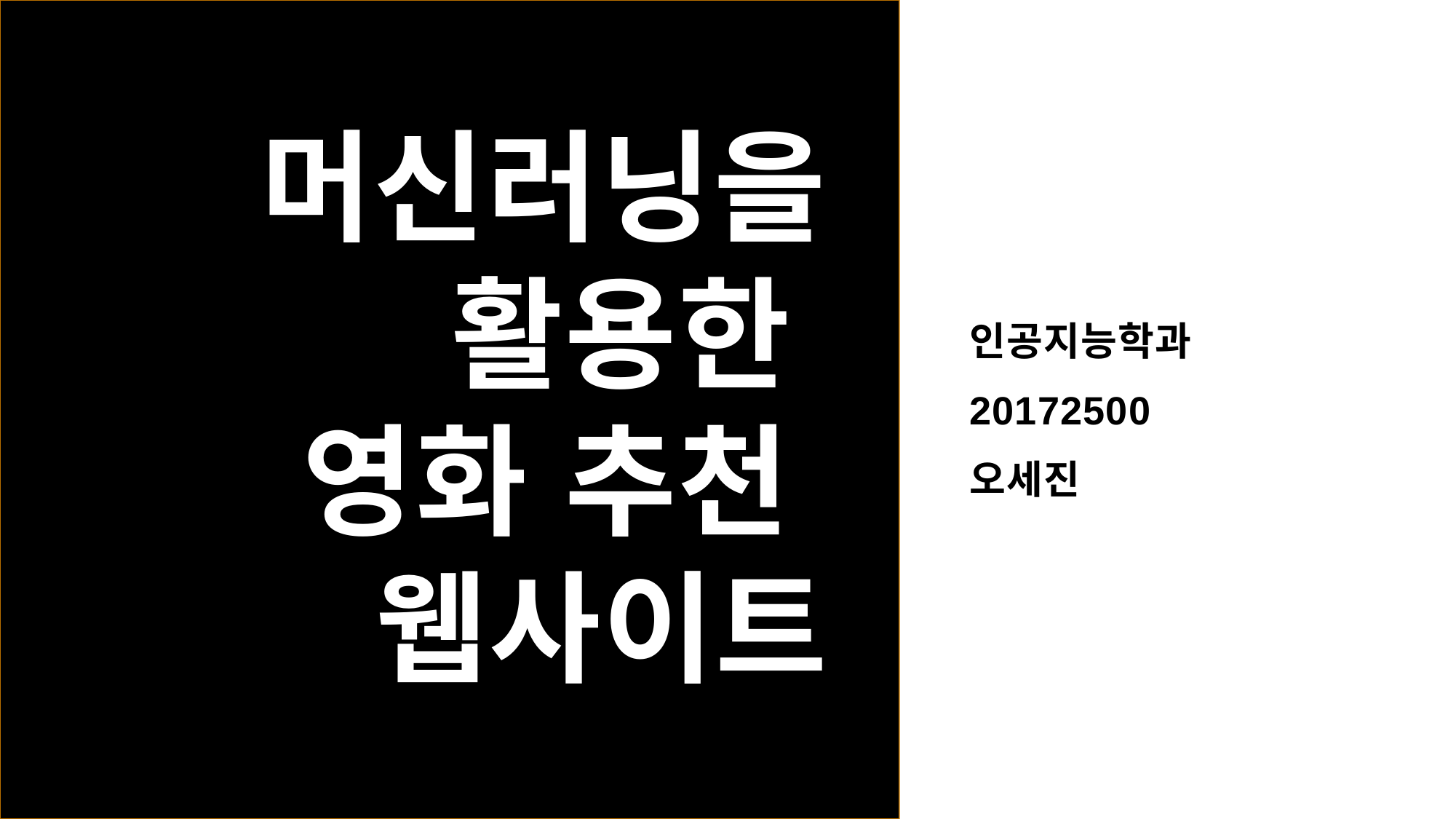

# 머신러닝을 활용한 영화 추천 웹사이트
인공지능학과
20172500
오세진